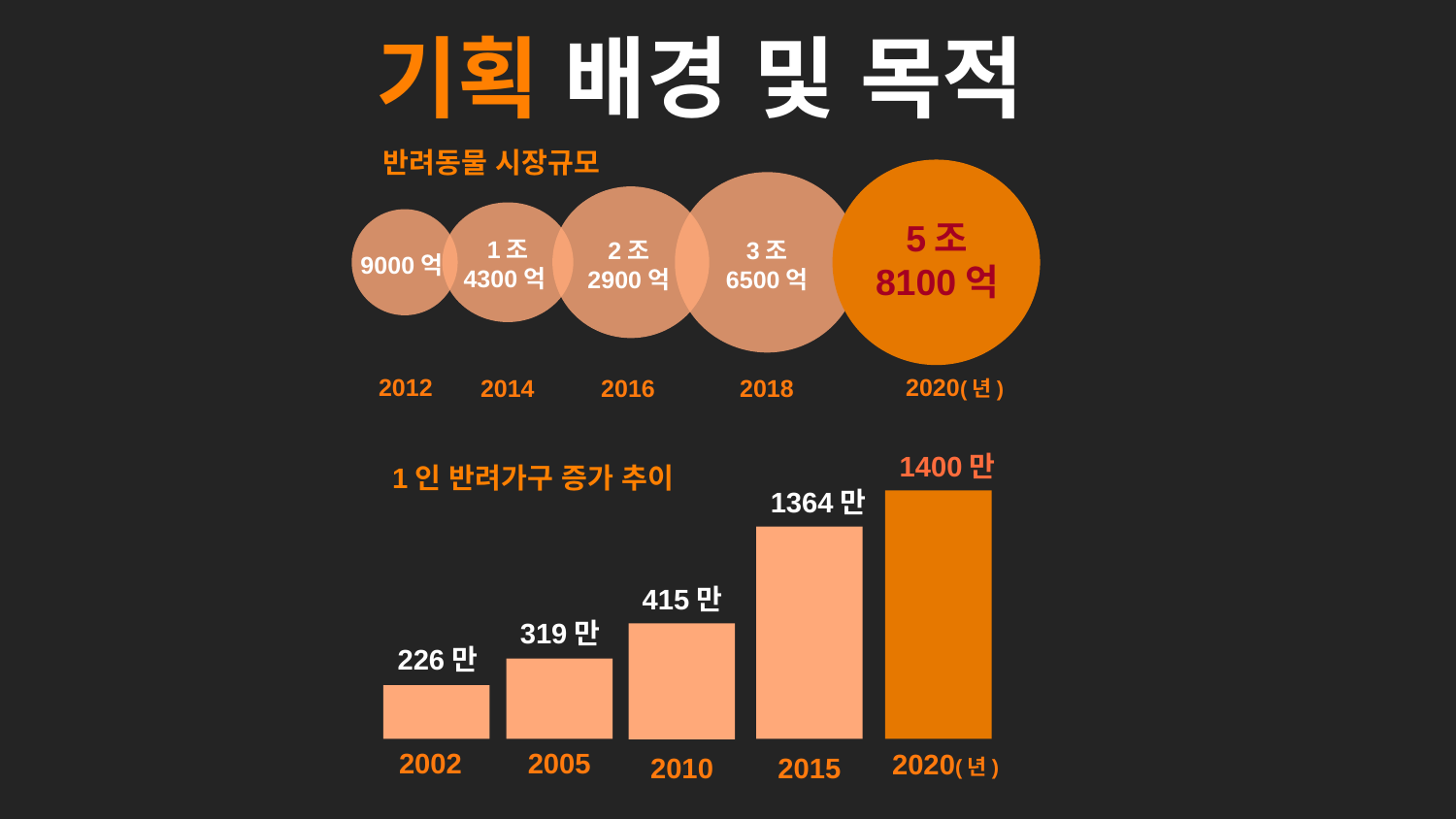

# 기획 배경 및 목적
반려동물 시장규모

5조
8100억

 1조
4300억
2조
2900억
3조
6500억
9000억
2020(년)
2012
2014
2016
2018
1400만
1인 반려가구 증가 추이
1364만

415만
319만

226만

2002
2005
2020(년)
2010
2015